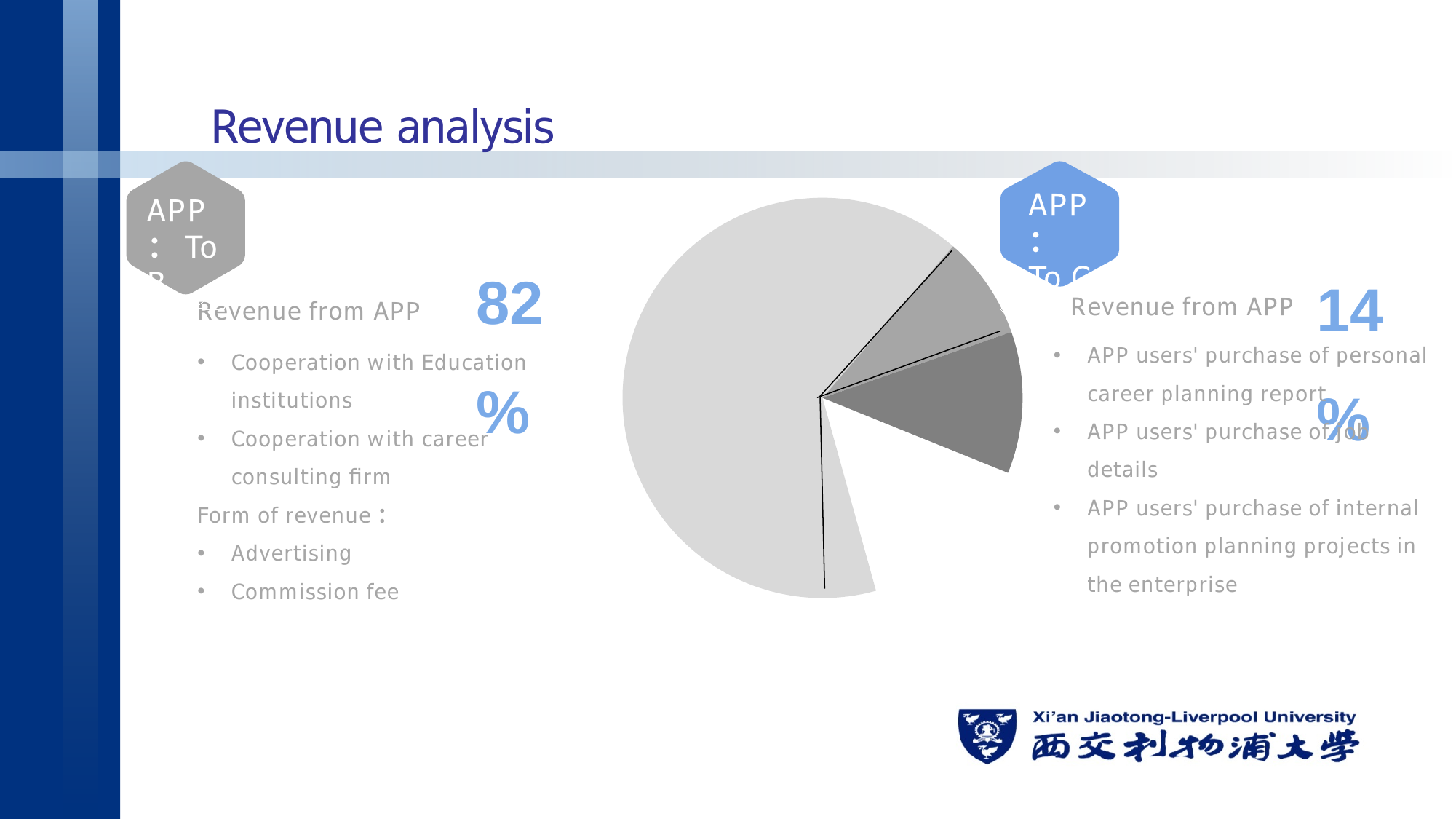

Revenue analysis

APP：To B
82%
Revenue from APP

Cooperation with Education institutions
Cooperation with career consulting firm
Form of revenue：
Advertising
Commission fee

### Chart

| Category | 辅助 | 占比 |
|---|---|---|
| B | 14.0 | 14.0 |
| C | 63.0 | 82.0 |
|  | 8.0 | None |
|  | 11.0 | None |
APP：
To C
14%
Revenue from APP

APP users' purchase of personal career planning report
APP users' purchase of job details
APP users' purchase of internal promotion planning projects in the enterprise

GAME